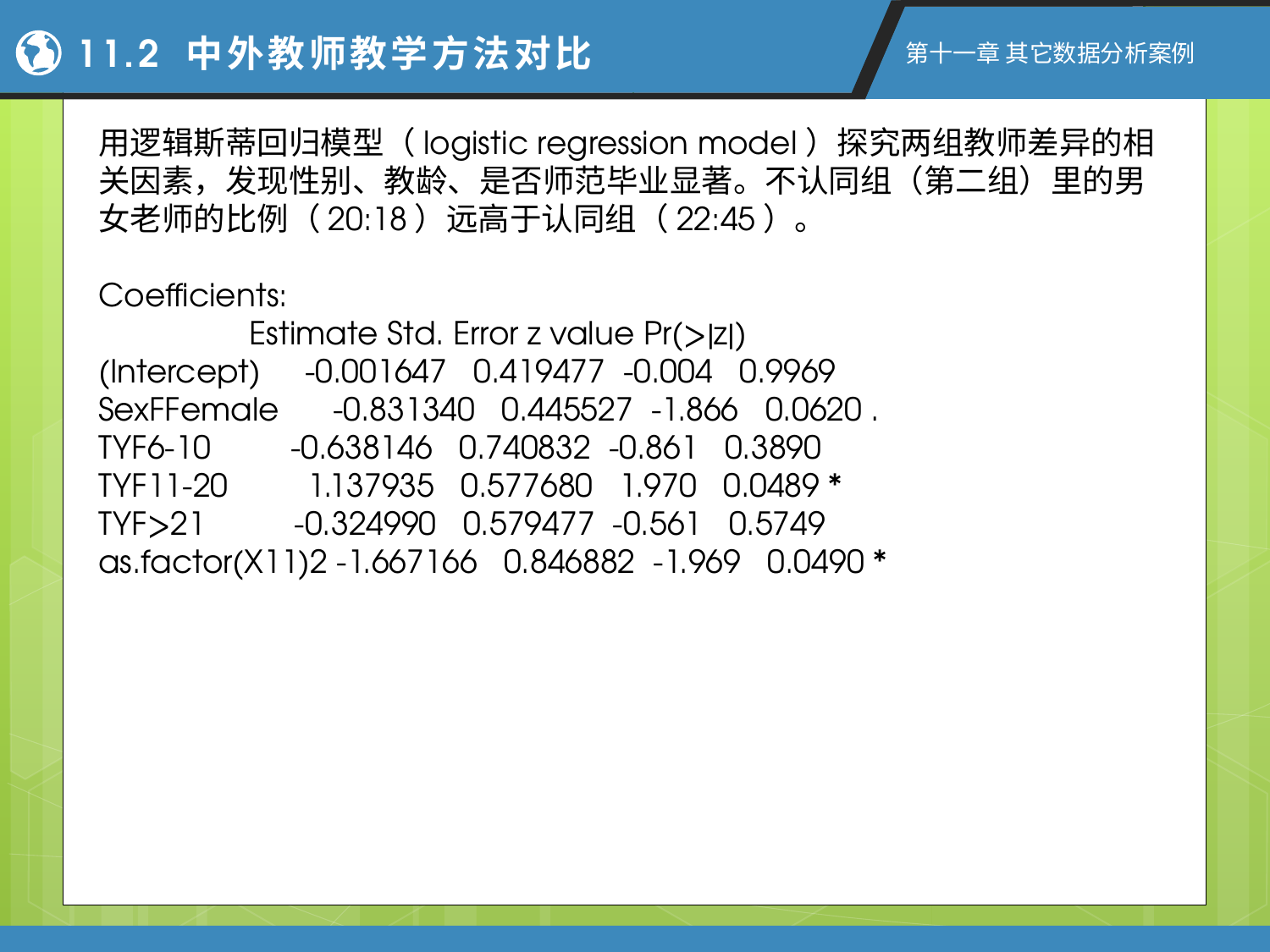

11.2 中外教师教学方法对比

第十一章 其它数据分析案例
用逻辑斯蒂回归模型（logistic regression model）探究两组教师差异的相关因素，发现性别、教龄、是否师范毕业显著。不认同组（第二组）里的男女老师的比例（20:18）远高于认同组（22:45）。

Coefficients:
                 Estimate Std. Error z value Pr(>|z|)
(Intercept)     -0.001647   0.419477  -0.004   0.9969
SexFFemale      -0.831340   0.445527  -1.866   0.0620 .
TYF6-10         -0.638146   0.740832  -0.861   0.3890
TYF11-20         1.137935   0.577680   1.970   0.0489 *
TYF>21          -0.324990   0.579477  -0.561   0.5749
as.factor(X11)2 -1.667166   0.846882  -1.969   0.0490 *